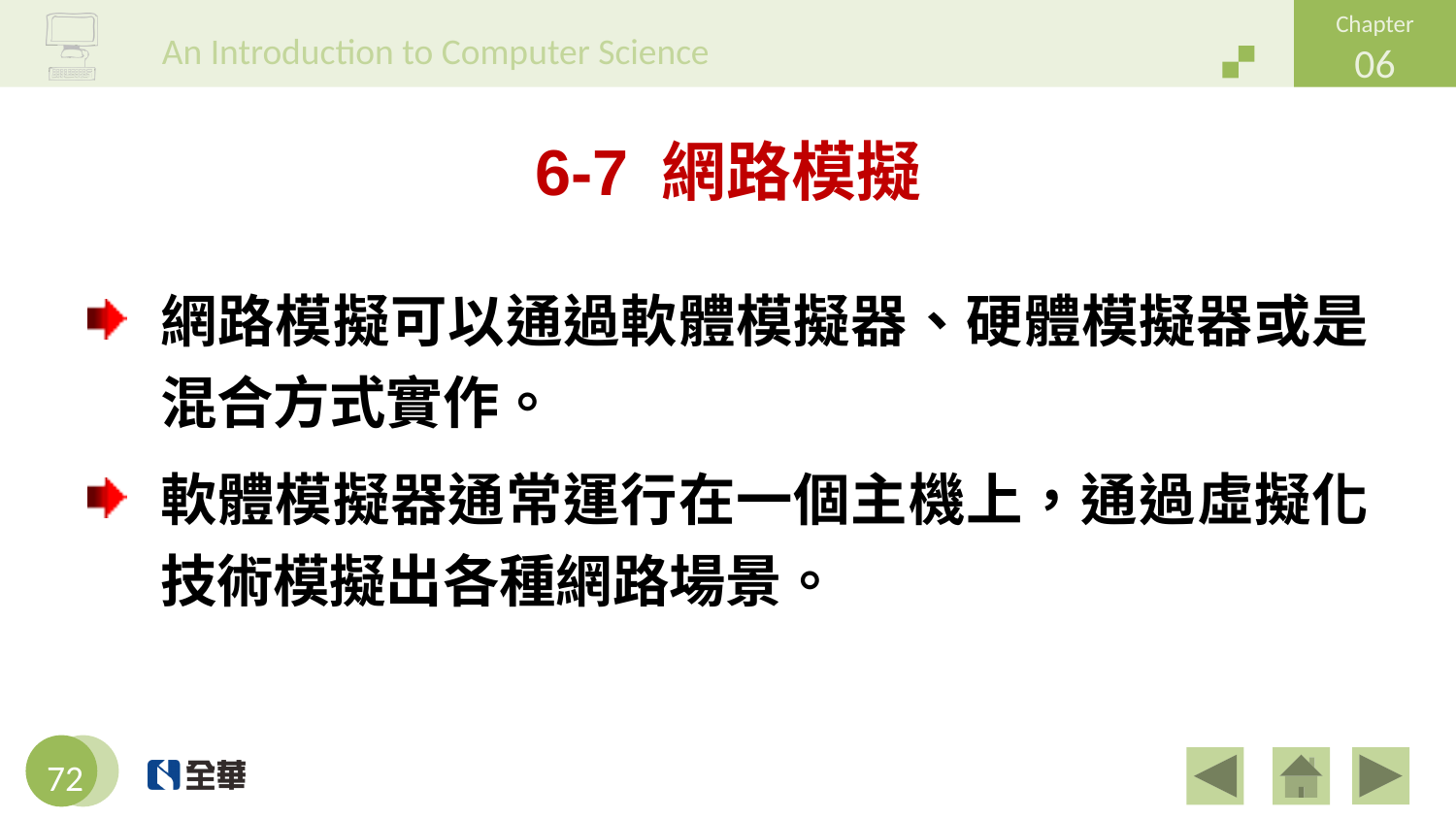

# 6-7 網路模擬
網路模擬可以通過軟體模擬器、硬體模擬器或是混合方式實作。
軟體模擬器通常運行在一個主機上，通過虛擬化技術模擬出各種網路場景。